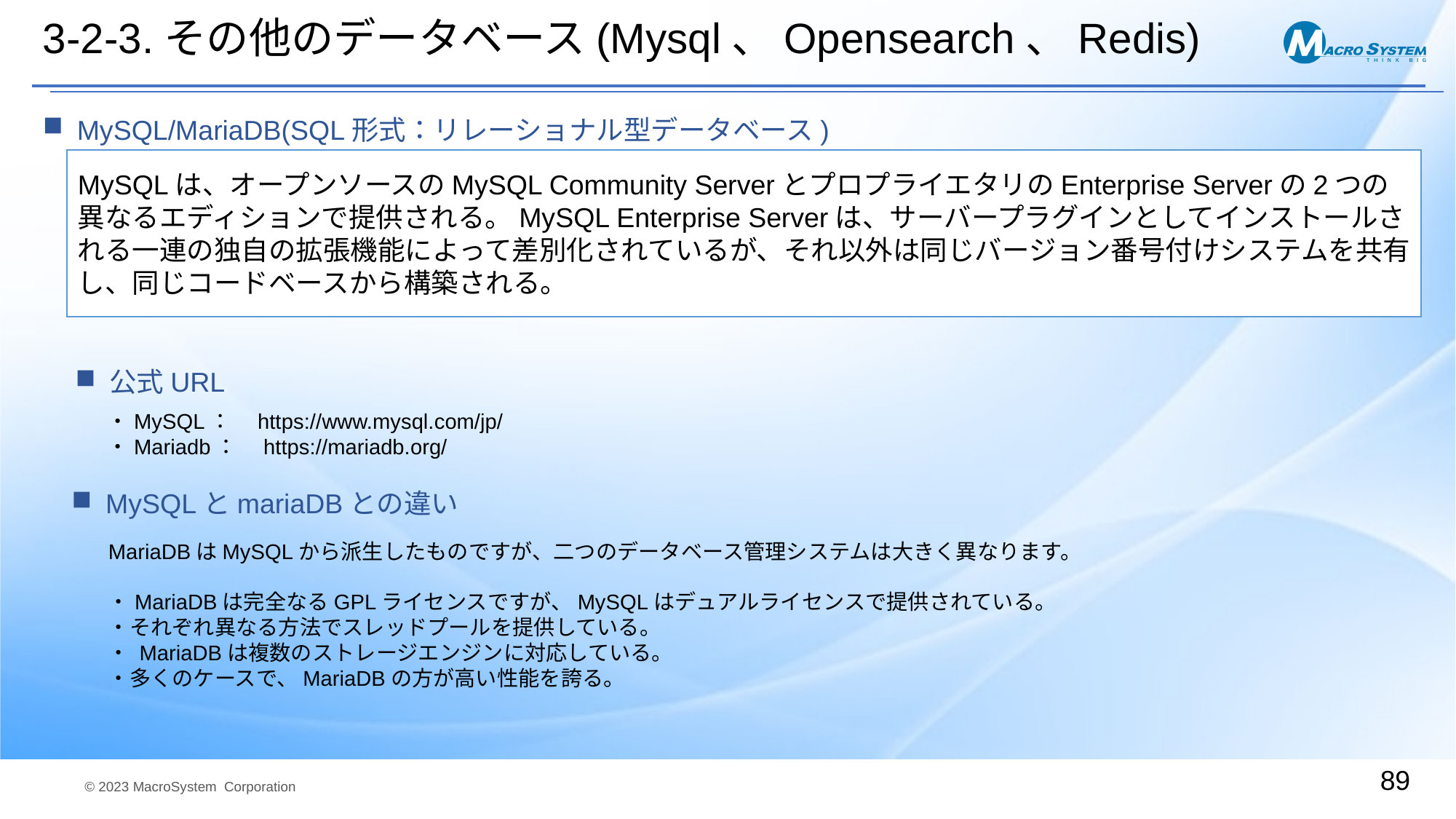

# 3-2-3.その他のデータベース(Mysql、Opensearch、Redis)
MySQL/MariaDB(SQL形式：リレーショナル型データベース)
MySQLは、オープンソースのMySQL Community ServerとプロプライエタリのEnterprise Serverの2つの異なるエディションで提供される。MySQL Enterprise Serverは、サーバープラグインとしてインストールされる一連の独自の拡張機能によって差別化されているが、それ以外は同じバージョン番号付けシステムを共有し、同じコードベースから構築される。
公式URL
・MySQL：　https://www.mysql.com/jp/
・Mariadb：　https://mariadb.org/
MySQLとmariaDBとの違い
MariaDBはMySQLから派生したものですが、二つのデータベース管理システムは大きく異なります。

・MariaDBは完全なるGPLライセンスですが、MySQLはデュアルライセンスで提供されている。
・それぞれ異なる方法でスレッドプールを提供している。
・ MariaDBは複数のストレージエンジンに対応している。
・多くのケースで、MariaDBの方が高い性能を誇る。